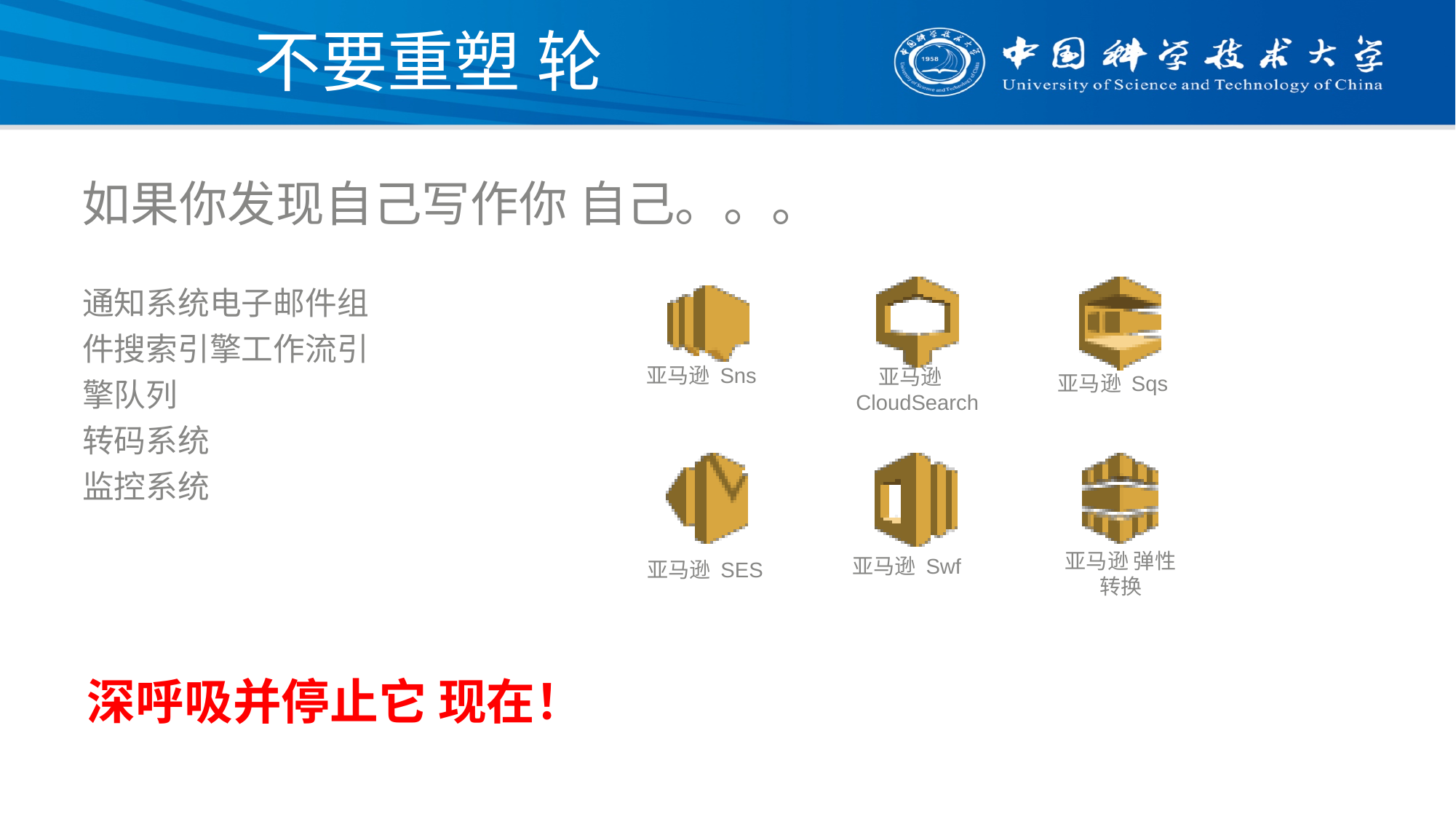

# 不要重塑 轮
如果你发现自己写作你 自己。。。
通知系统电子邮件组件搜索引擎工作流引擎队列
转码系统
监控系统

亚马逊 Sns
亚马逊 CloudSearch
亚马逊 Sqs

亚马逊 弹性
转换
亚马逊 Swf
亚马逊 SES
深呼吸并停止它 现在！